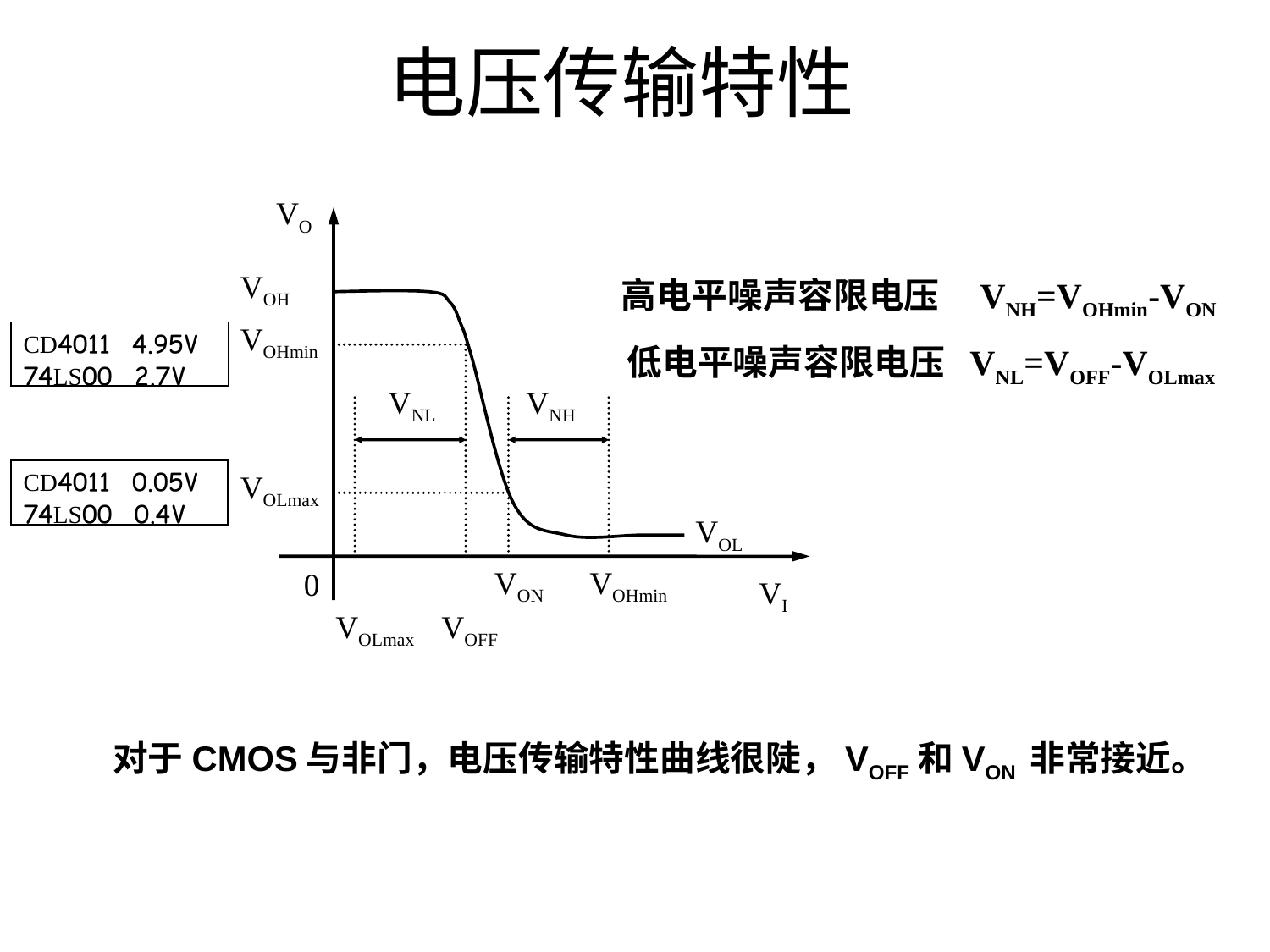

电压传输特性
VO

VOH

VOHmin

VNL
VNH

VOLmax

VOL

VON
VOHmin
0
VI
VOLmax
VOFF
高电平噪声容限电压    VNH=VOHmin-VON
CD4011   4.95V
74LS00   2.7V
 低电平噪声容限电压  VNL=VOFF-VOLmax
CD4011   0.05V
74LS00   0.4V
对于CMOS与非门，电压传输特性曲线很陡，VOFF和VON 非常接近。